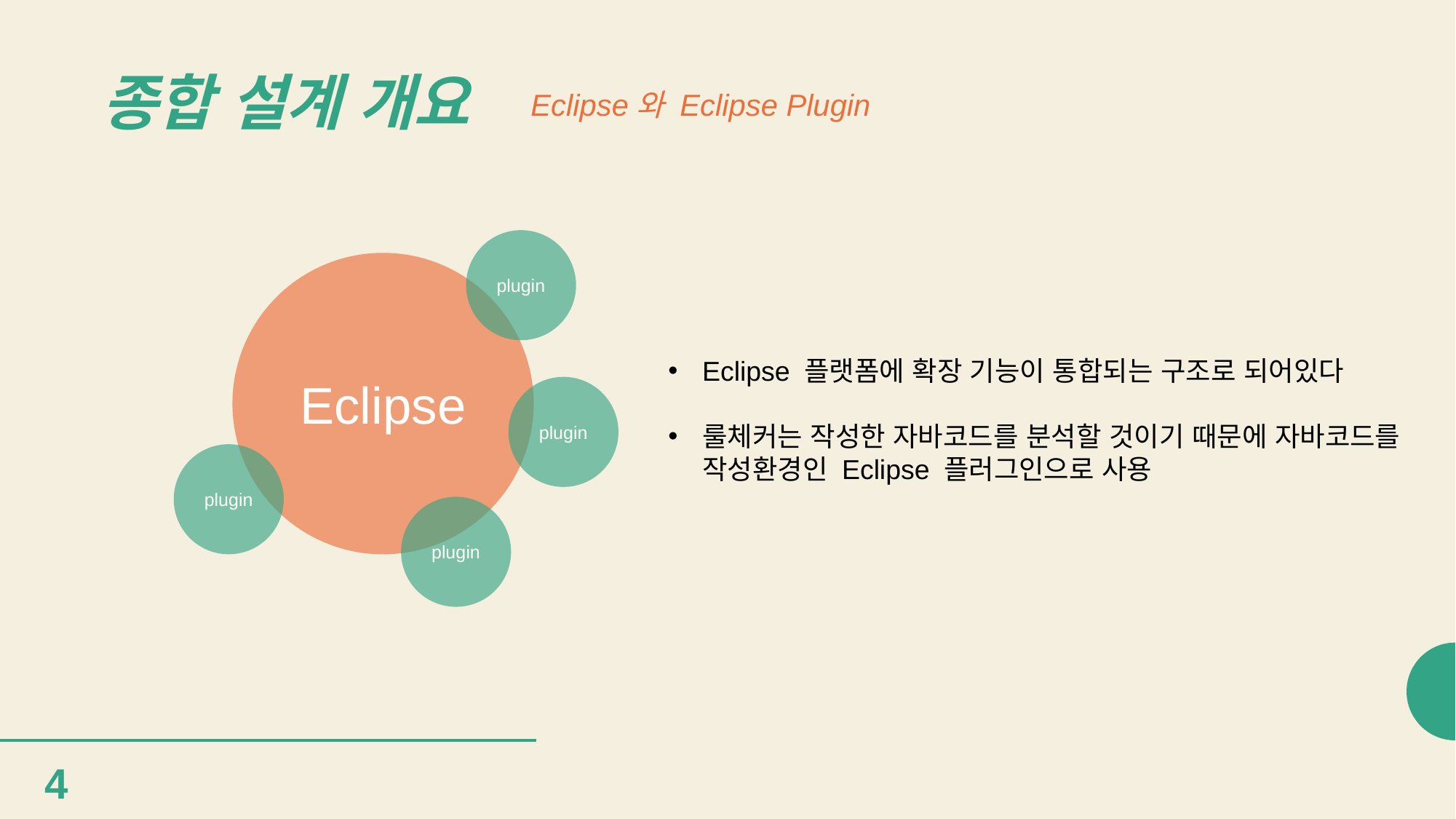

# 종합 설계 개요
Eclipse와 Eclipse Plugin
plugin
Eclipse

Eclipse 플랫폼에 확장 기능이 통합되는 구조로 되어있다

룰체커는 작성한 자바코드를 분석할 것이기 때문에 자바코드를 작성환경인 Eclipse 플러그인으로 사용
plugin
plugin
plugin
4